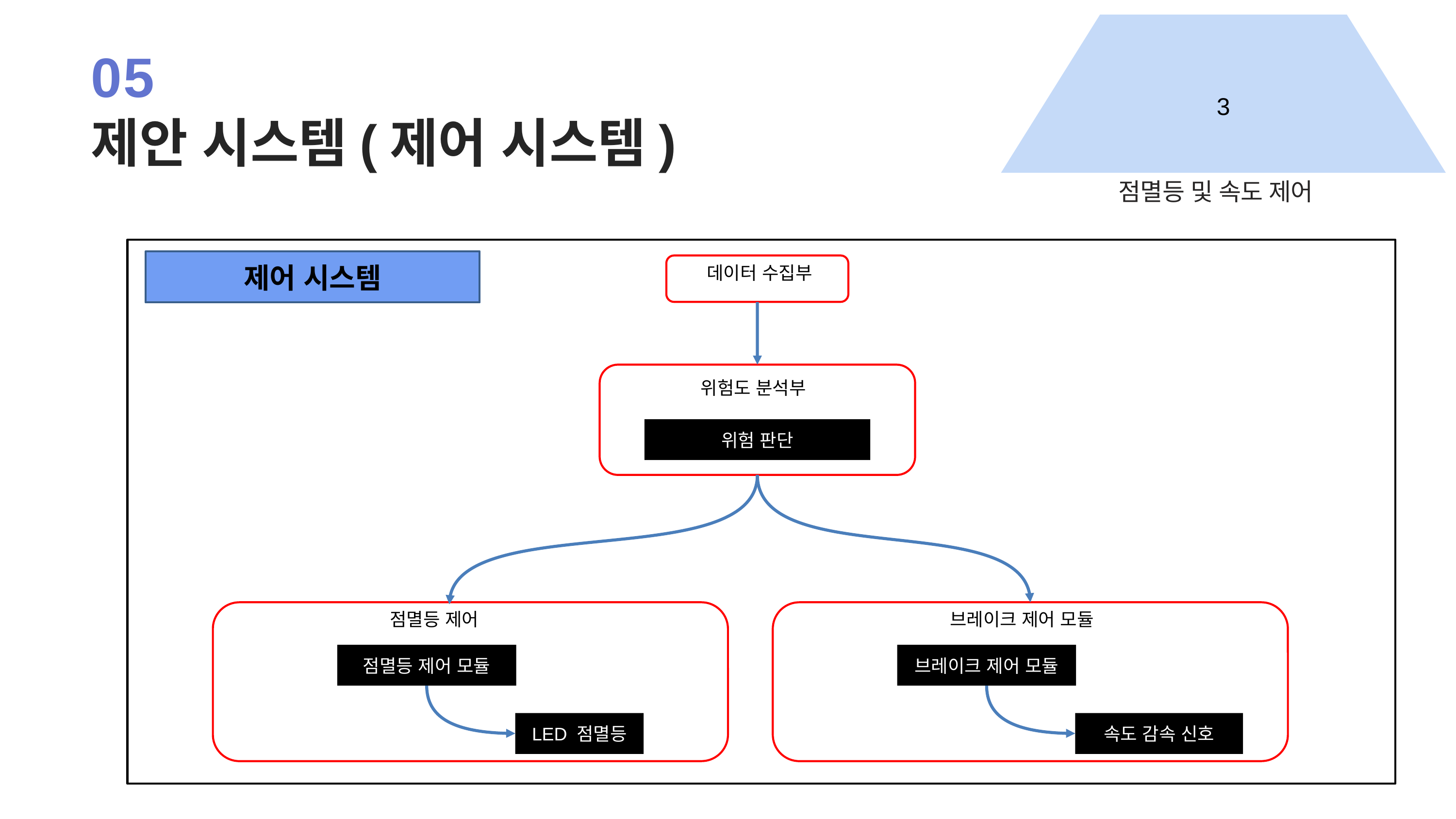

05
3
제안 시스템(제어 시스템)
점멸등 및 속도 제어

제어 시스템

데이터 수집부

위험도 분석부
위험 판단

점멸등 제어
브레이크 제어 모듈
점멸등 제어 모듈
브레이크 제어 모듈
LED 점멸등
속도 감속 신호